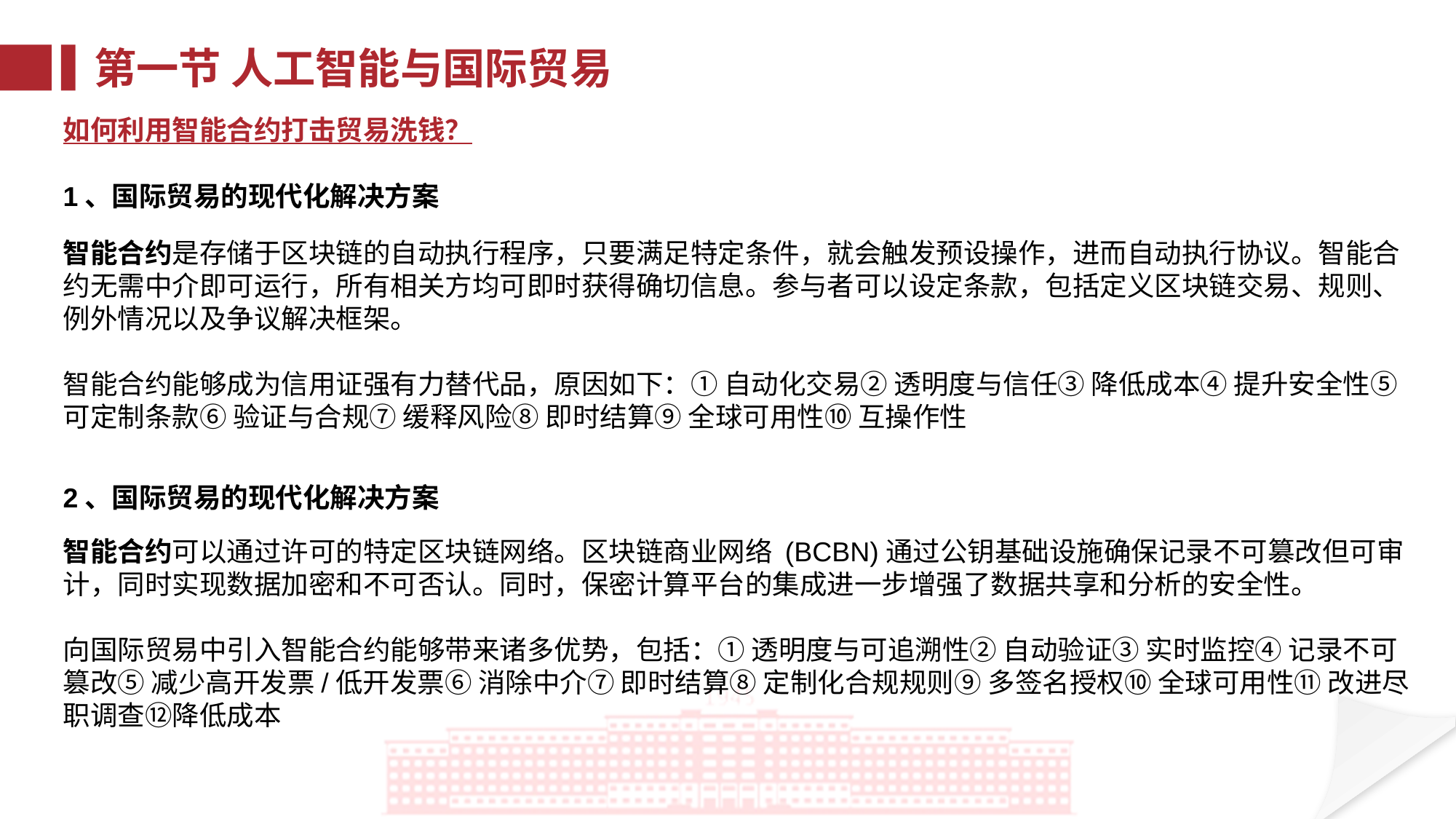

第一节 人工智能与国际贸易
如何利用智能合约打击贸易洗钱？
1、国际贸易的现代化解决方案
智能合约是存储于区块链的自动执行程序，只要满足特定条件，就会触发预设操作，进而自动执行协议。智能合约无需中介即可运行，所有相关方均可即时获得确切信息。参与者可以设定条款，包括定义区块链交易、规则、例外情况以及争议解决框架。

智能合约能够成为信用证强有力替代品，原因如下：① 自动化交易② 透明度与信任③ 降低成本④ 提升安全性⑤ 可定制条款⑥ 验证与合规⑦ 缓释风险⑧ 即时结算⑨ 全球可用性⑩ 互操作性
2、国际贸易的现代化解决方案
智能合约可以通过许可的特定区块链网络。区块链商业网络 (BCBN)通过公钥基础设施确保记录不可篡改但可审计，同时实现数据加密和不可否认。同时，保密计算平台的集成进一步增强了数据共享和分析的安全性。

向国际贸易中引入智能合约能够带来诸多优势，包括：① 透明度与可追溯性② 自动验证③ 实时监控④ 记录不可篡改⑤ 减少高开发票/低开发票⑥ 消除中介⑦ 即时结算⑧ 定制化合规规则⑨ 多签名授权⑩ 全球可用性⑪ 改进尽职调查⑫降低成本